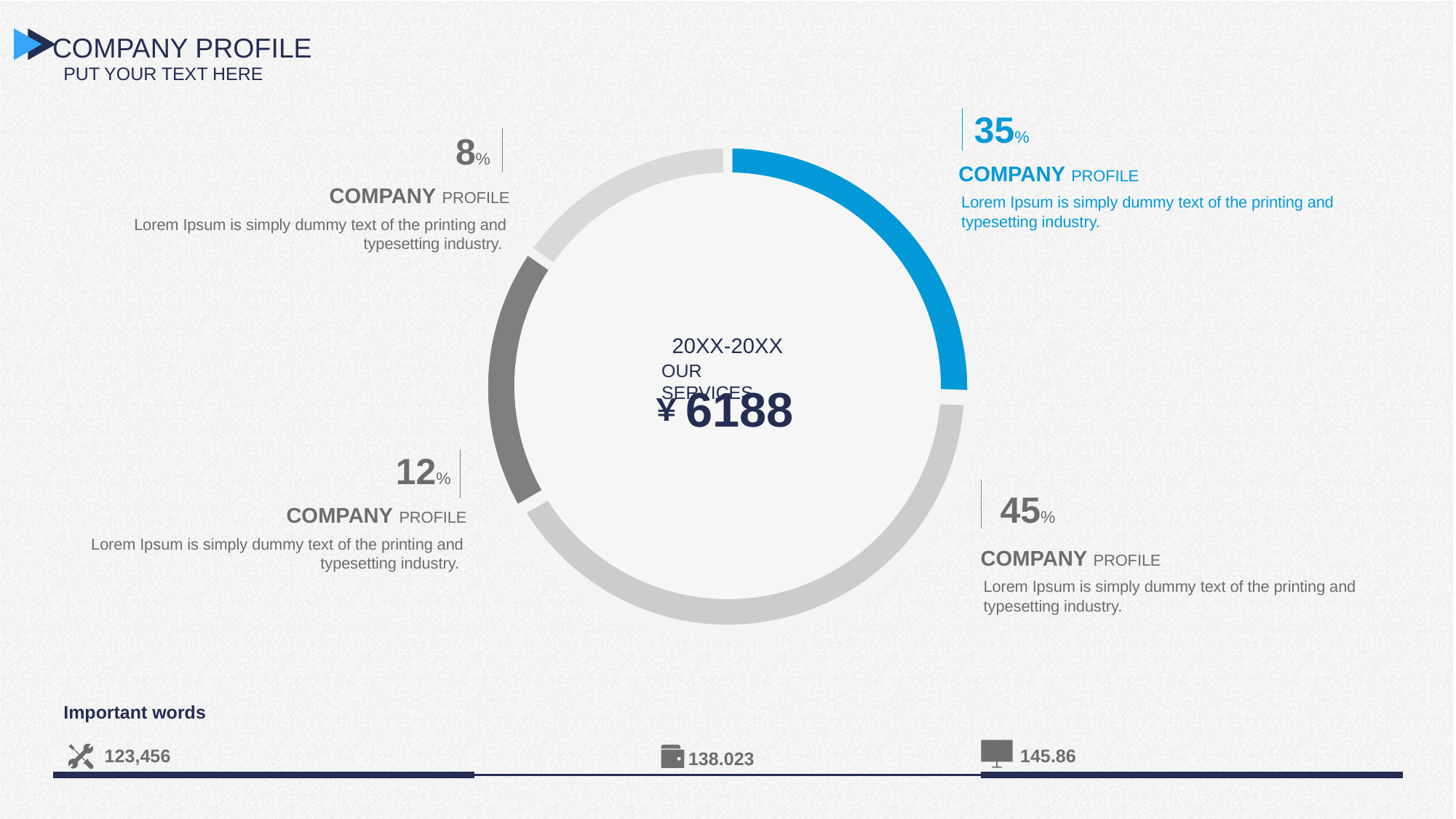

COMPANY PROFILE
PUT YOUR TEXT HERE
35%
COMPANY PROFILE
Lorem Ipsum is simply dummy text of the printing and typesetting industry.
8%
COMPANY PROFILE
Lorem Ipsum is simply dummy text of the printing and typesetting industry.

### Chart

| Category | 销售额 |
|---|---|
| 第一季度 | 2.0 |
| 第二季度 | 3.2 |
| 第三季度 | 1.4 |
| 第四季度 | 1.2 |
20XX-20XX
OUR  SERVICES
6188
￥
12%
COMPANY PROFILE
Lorem Ipsum is simply dummy text of the printing and typesetting industry.
45%
COMPANY PROFILE
Lorem Ipsum is simply dummy text of the printing and typesetting industry.
Important words
123,456

145.86

138.023